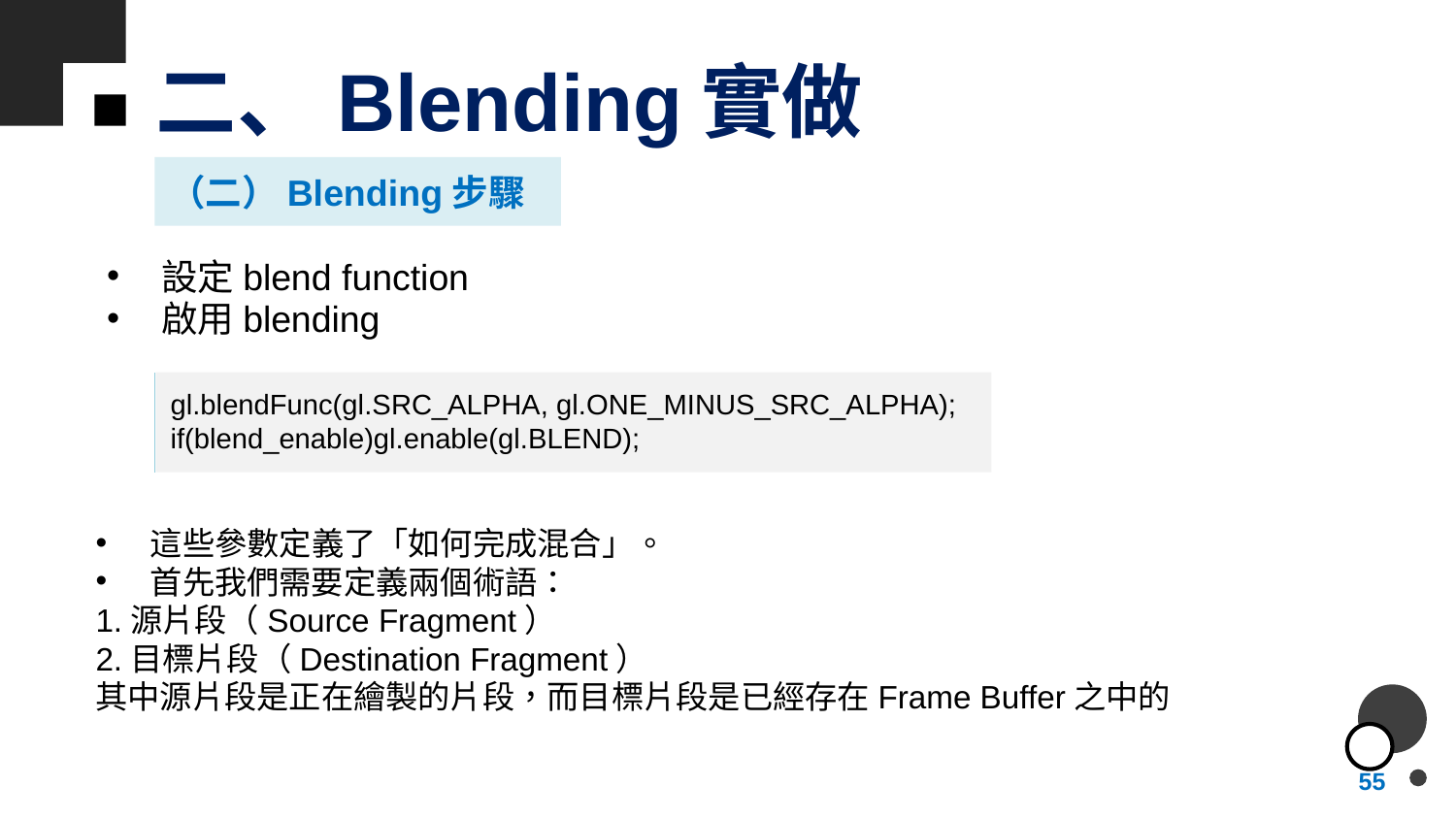

# 二、Blending實做
（二）Blending步驟
設定blend function
啟用blending
gl.blendFunc(gl.SRC_ALPHA, gl.ONE_MINUS_SRC_ALPHA);
if(blend_enable)gl.enable(gl.BLEND);
這些參數定義了「如何完成混合」。
首先我們需要定義兩個術語：
1.源片段（Source Fragment）
2.目標片段（Destination Fragment）
其中源片段是正在繪製的片段，而目標片段是已經存在Frame Buffer之中的

55